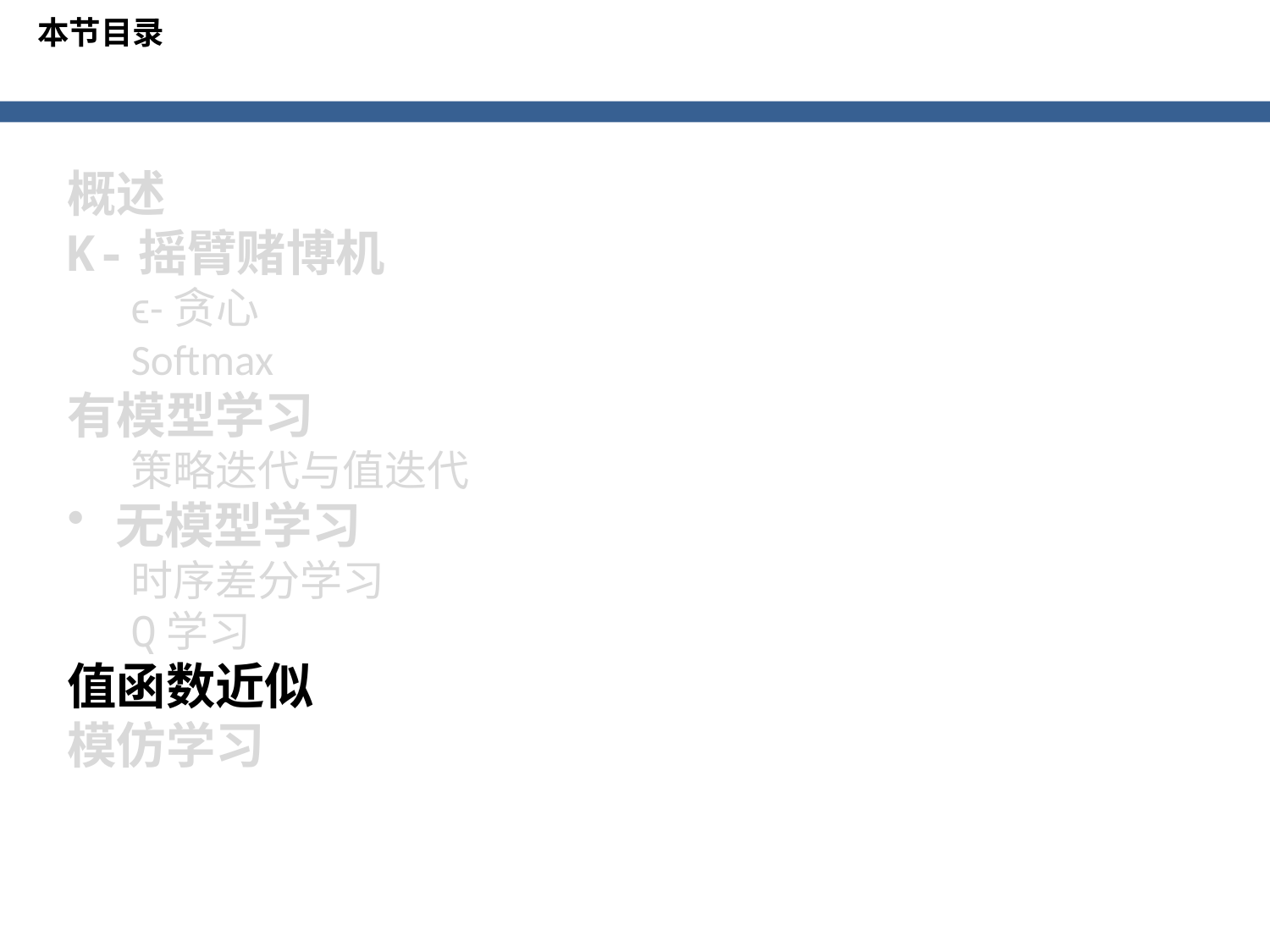

本节目录
概述
K-摇臂赌博机
ϵ-贪心
Softmax
有模型学习
策略迭代与值迭代
无模型学习
时序差分学习
Q学习
值函数近似
模仿学习